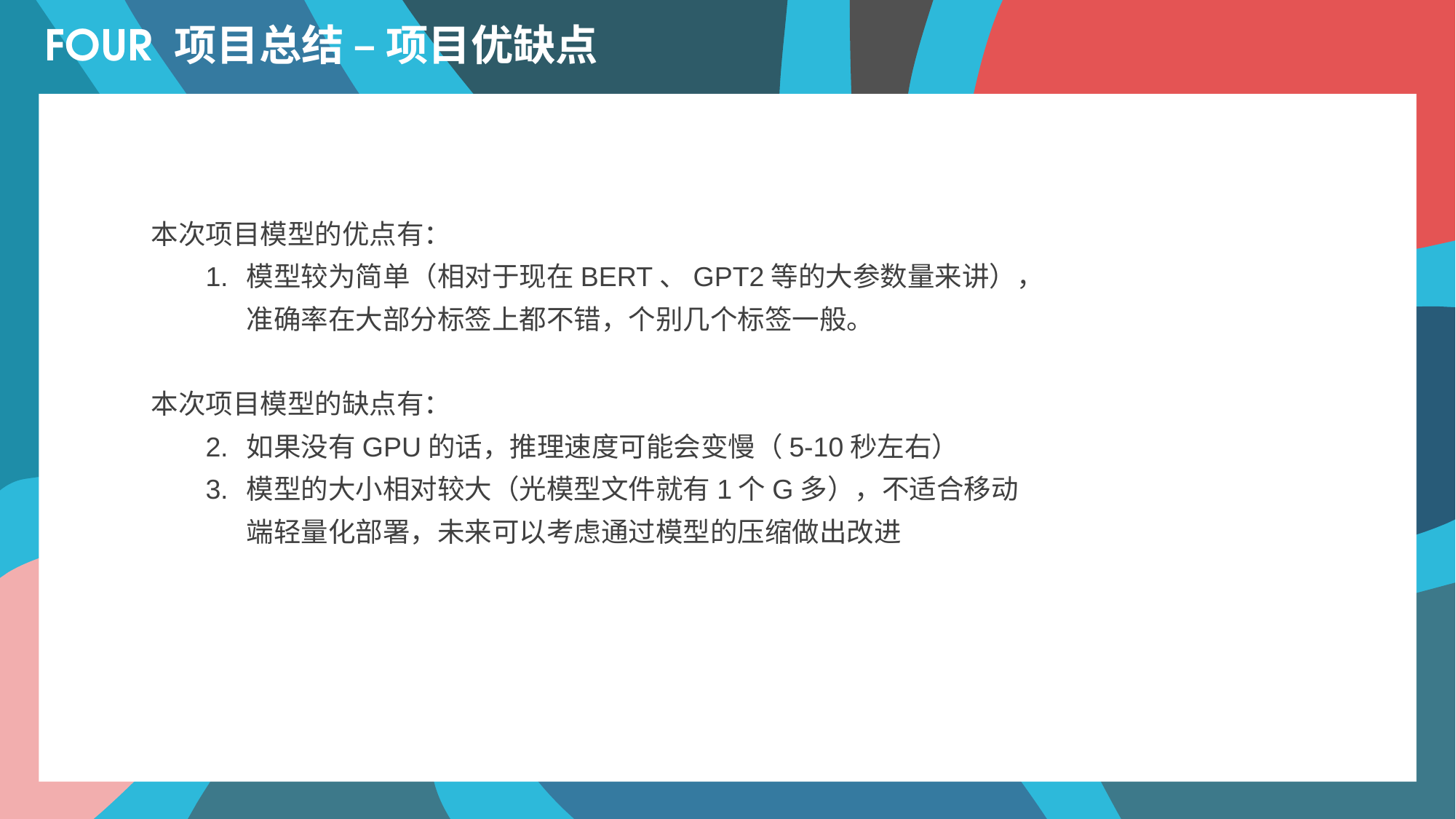

FOUR 项目总结 – 项目优缺点
本次项目模型的优点有：
模型较为简单（相对于现在BERT、GPT2等的大参数量来讲），准确率在大部分标签上都不错，个别几个标签一般。

本次项目模型的缺点有：
如果没有GPU的话，推理速度可能会变慢（5-10秒左右）
模型的大小相对较大（光模型文件就有1个G多），不适合移动端轻量化部署，未来可以考虑通过模型的压缩做出改进